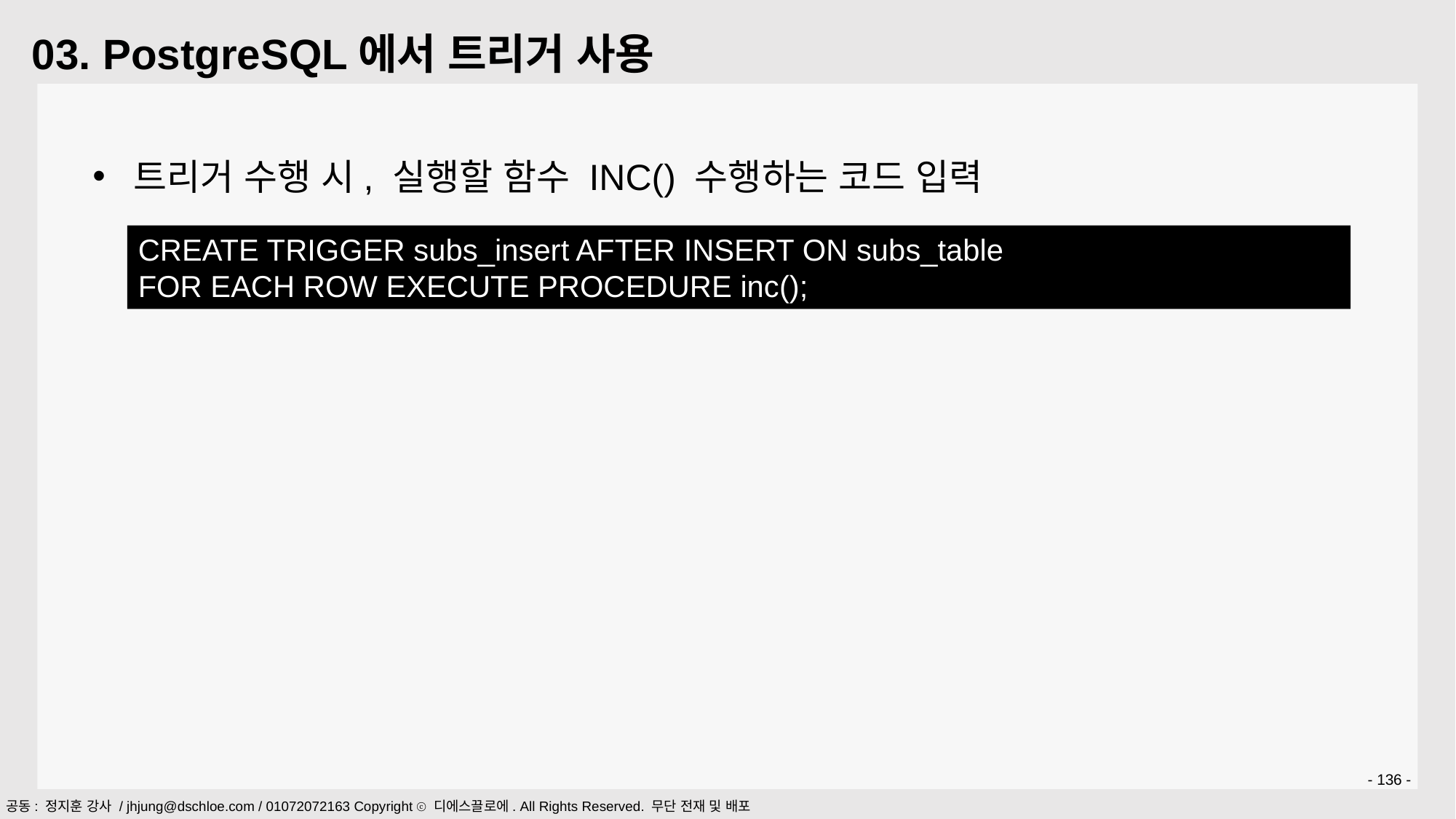

03. PostgreSQL에서 트리거 사용
트리거 수행 시, 실행할 함수 INC() 수행하는 코드 입력
CREATE TRIGGER subs_insert AFTER INSERT ON subs_table
FOR EACH ROW EXECUTE PROCEDURE inc();
- 136 -